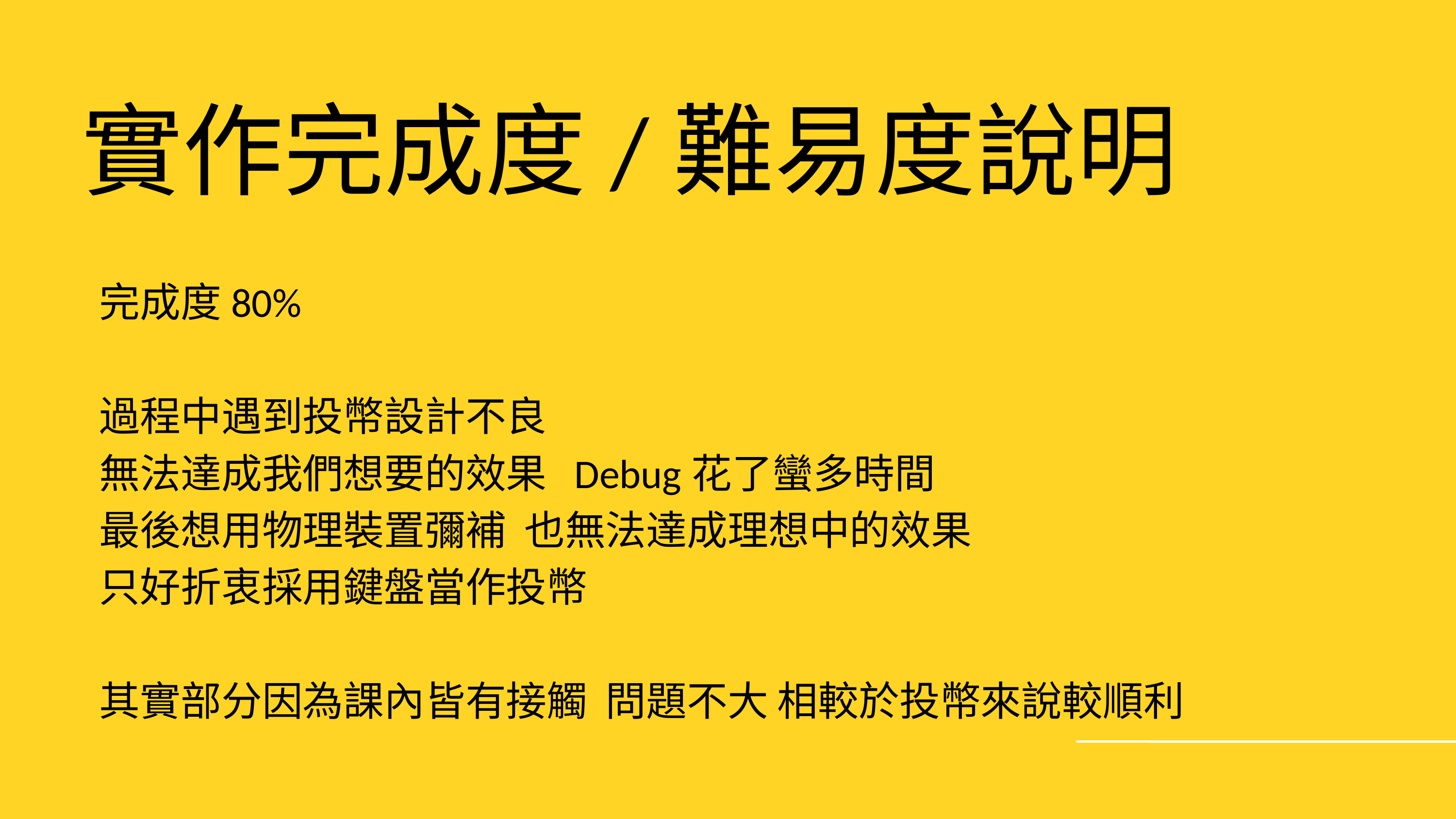

實作完成度/難易度說明
完成度80%

過程中遇到投幣設計不良
無法達成我們想要的效果  Debug花了蠻多時間
最後想用物理裝置彌補  也無法達成理想中的效果
只好折衷採用鍵盤當作投幣

其實部分因為課內皆有接觸  問題不大 相較於投幣來說較順利